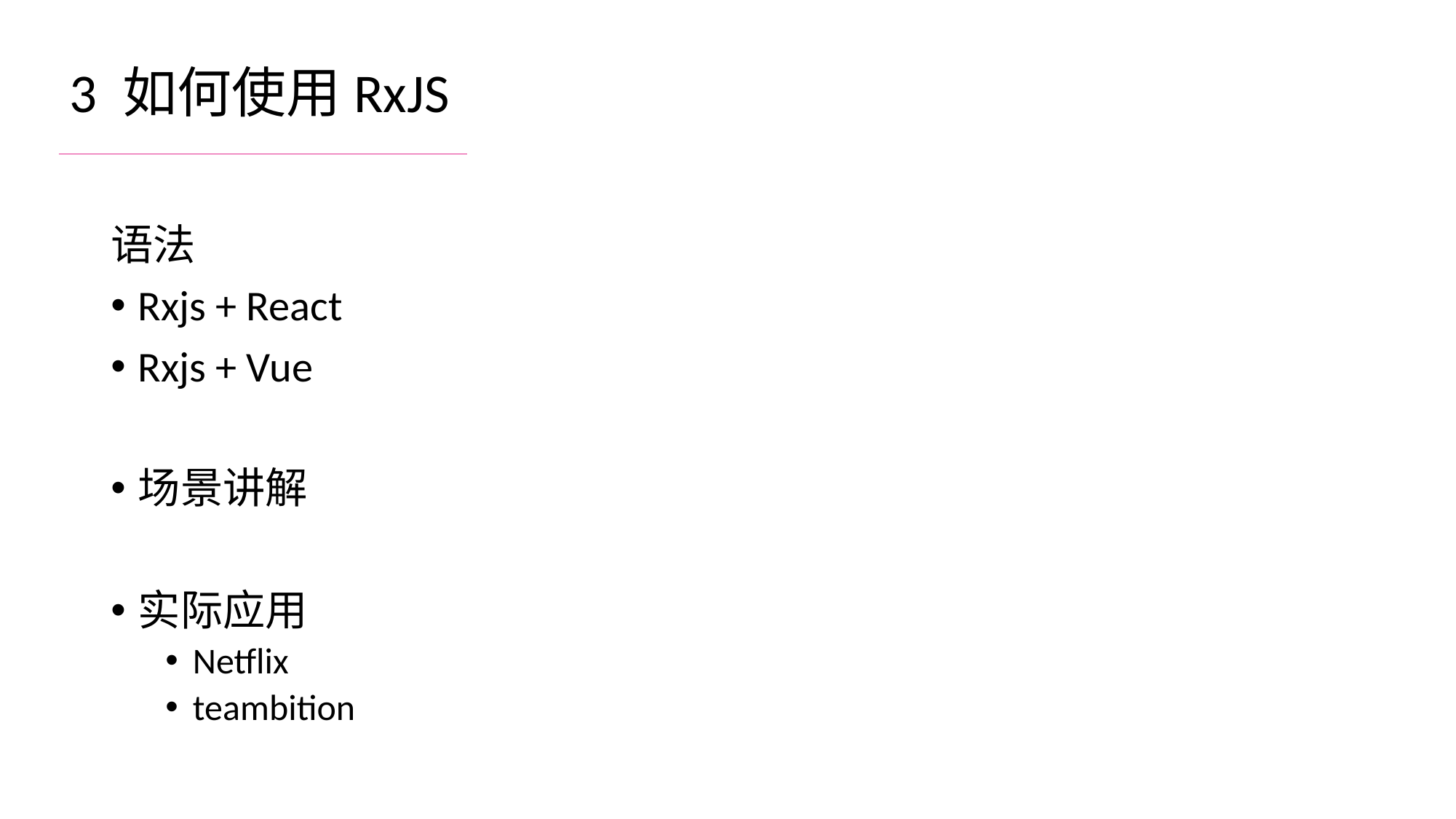

3 如何使用RxJS
语法
Rxjs + React
Rxjs + Vue

场景讲解

实际应用
Netflix
teambition